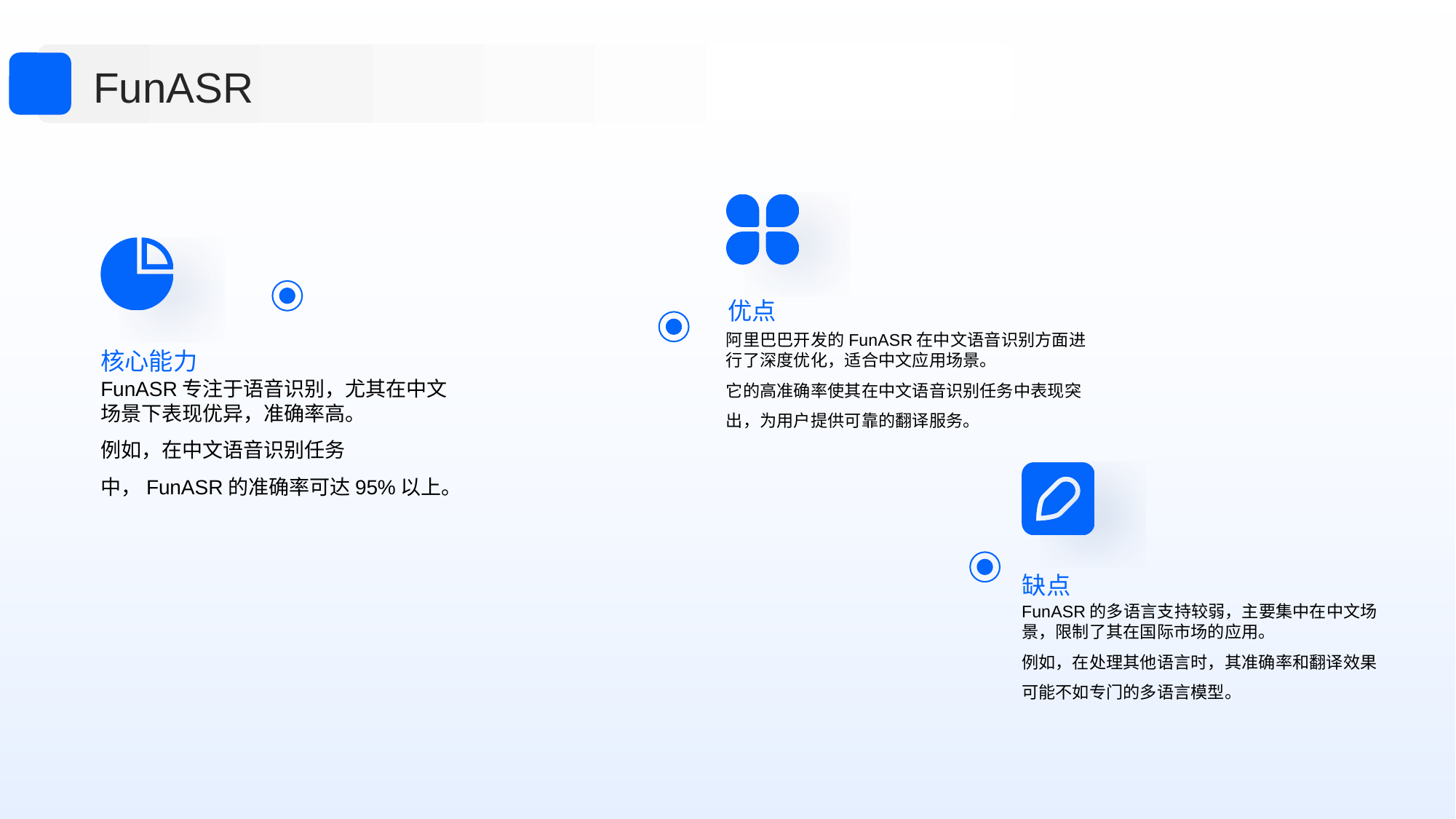

FunASR

优点

阿里巴巴开发的FunASR在中文语音识别方面进行了深度优化，适合中文应用场景。
它的高准确率使其在中文语音识别任务中表现突出，为用户提供可靠的翻译服务。
核心能力
FunASR专注于语音识别，尤其在中文场景下表现优异，准确率高。
例如，在中文语音识别任务中，FunASR的准确率可达95%以上。

缺点
FunASR的多语言支持较弱，主要集中在中文场景，限制了其在国际市场的应用。
例如，在处理其他语言时，其准确率和翻译效果可能不如专门的多语言模型。